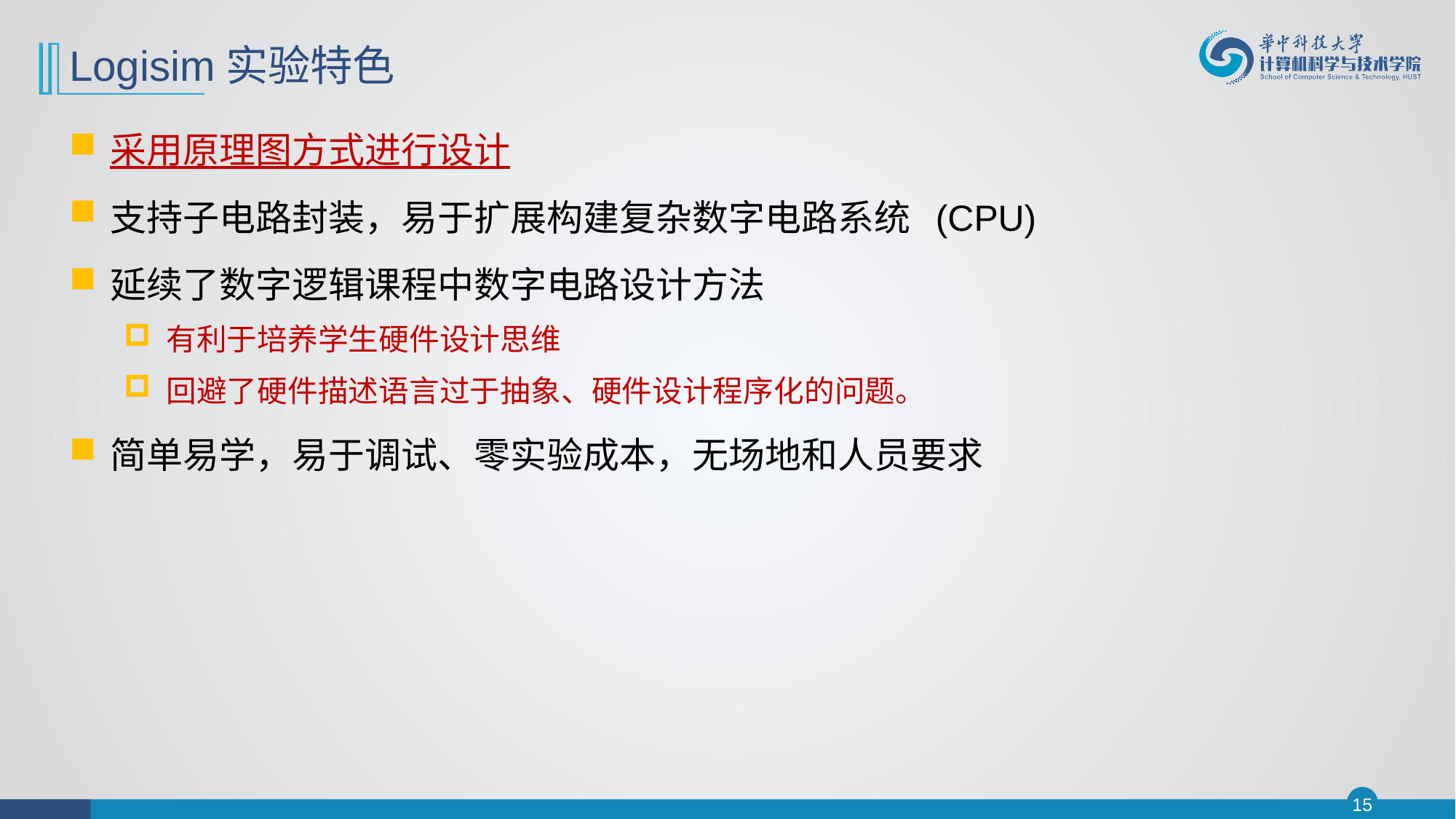

# Logisim实验特色
采用原理图方式进行设计
支持子电路封装，易于扩展构建复杂数字电路系统  (CPU)
延续了数字逻辑课程中数字电路设计方法
有利于培养学生硬件设计思维
回避了硬件描述语言过于抽象、硬件设计程序化的问题。
简单易学，易于调试、零实验成本，无场地和人员要求